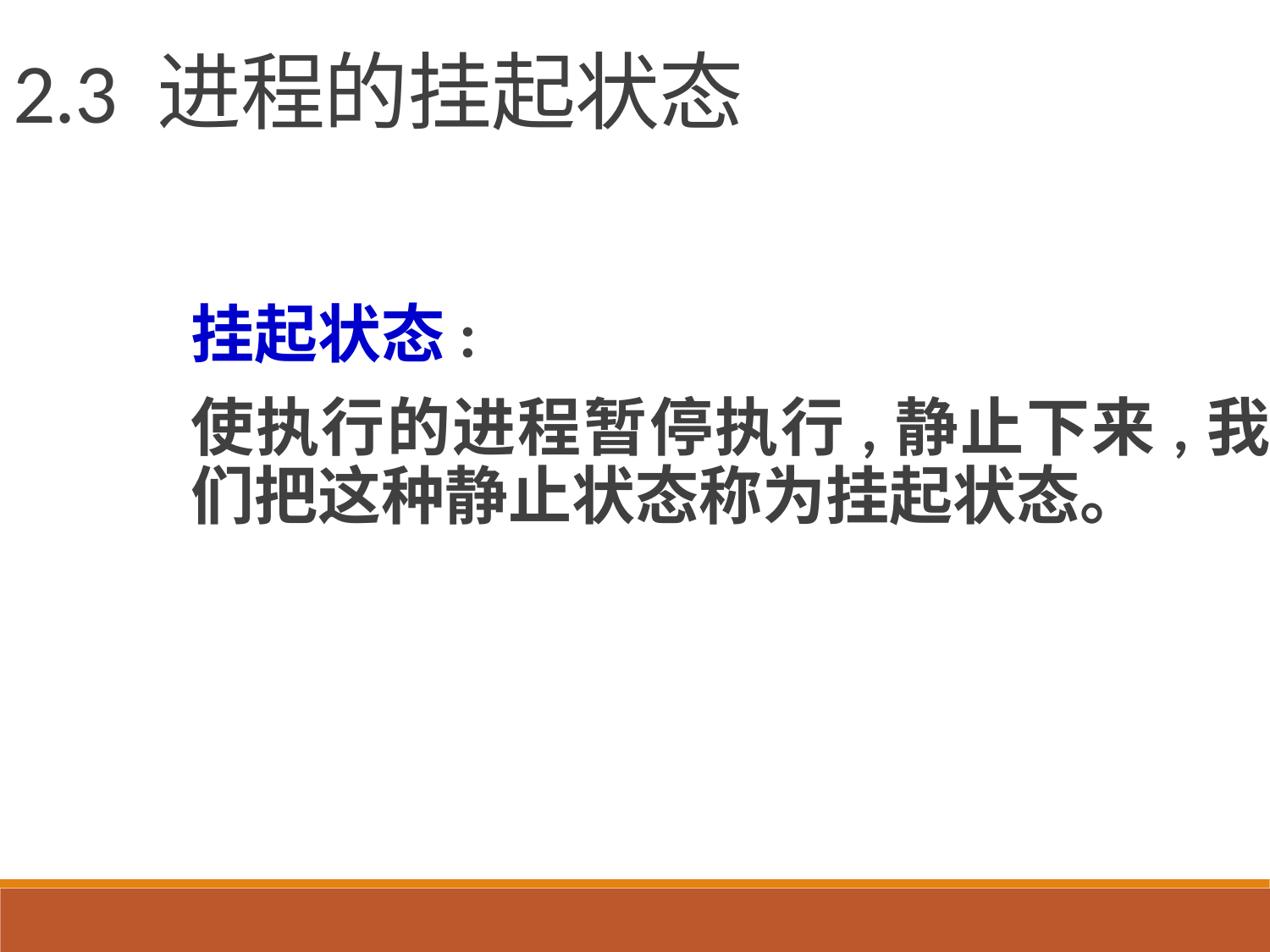

2.3 进程的挂起状态
挂起状态:
使执行的进程暂停执行,静止下来,我们把这种静止状态称为挂起状态。